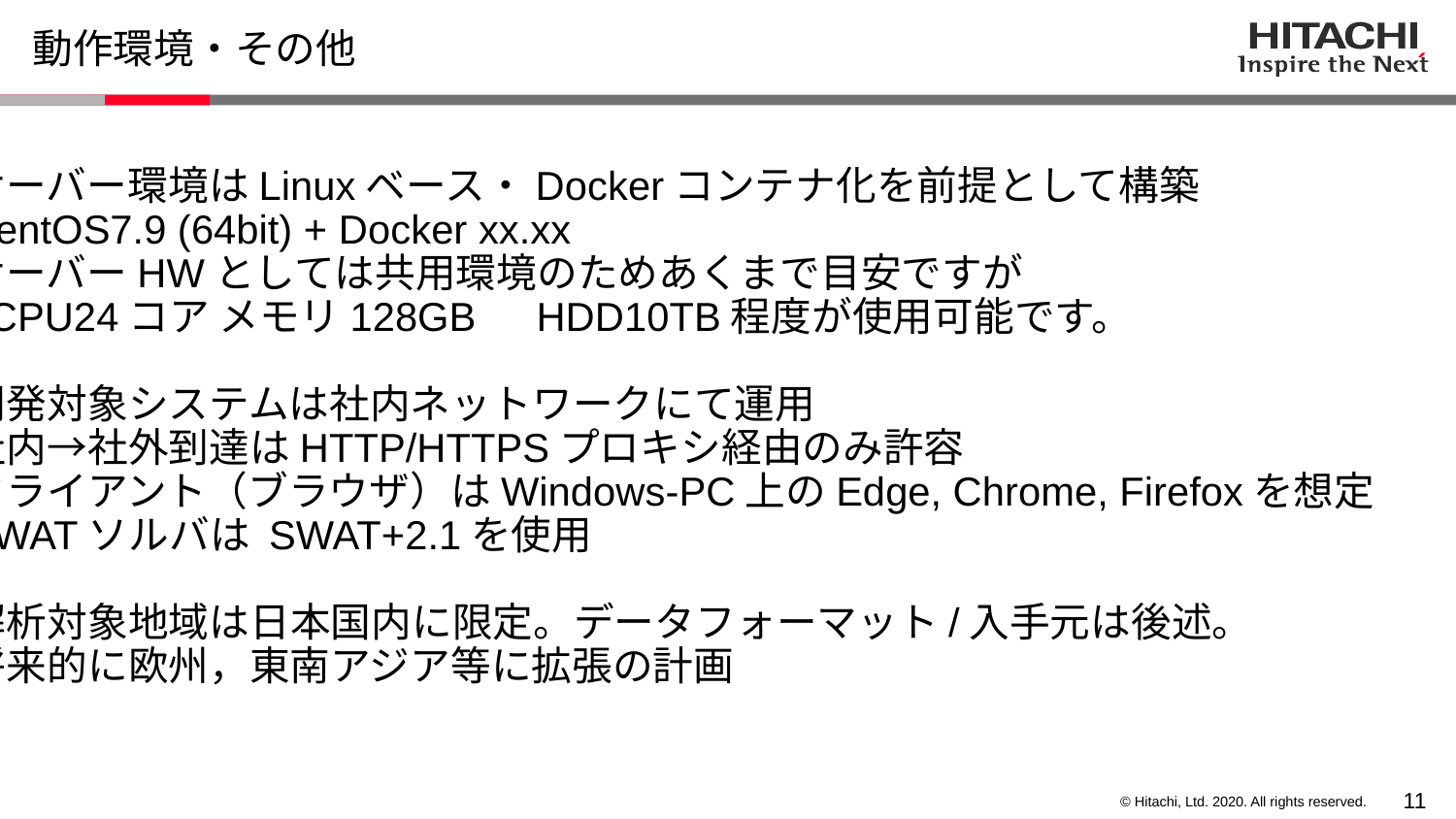

# 動作環境・その他
サーバー環境はLinuxベース・Dockerコンテナ化を前提として構築
CentOS7.9 (64bit) + Docker xx.xx
サーバーHWとしては共用環境のためあくまで目安ですが
  CPU24コア メモリ128GB　HDD10TB程度が使用可能です。

開発対象システムは社内ネットワークにて運用
社内→社外到達はHTTP/HTTPSプロキシ経由のみ許容
クライアント（ブラウザ）はWindows-PC上のEdge, Chrome, Firefoxを想定
SWATソルバは SWAT+2.1を使用

解析対象地域は日本国内に限定。データフォーマット/入手元は後述。
将来的に欧州，東南アジア等に拡張の計画